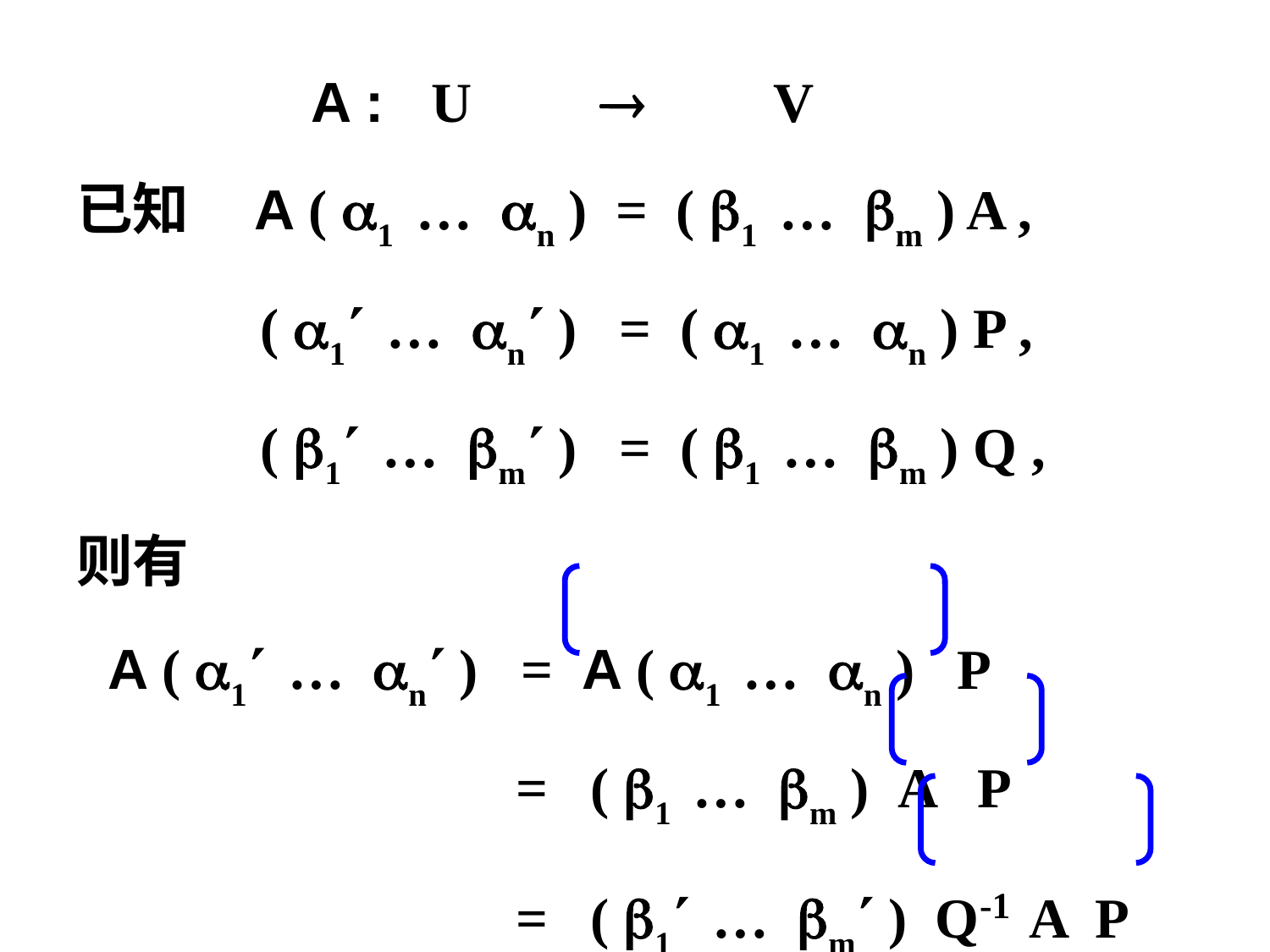

A :   U         →         V
已知    A ( α1  …  αn )  =  ( β1  …  βm ) A ,
             ( α1′  …  αn′ )   =  ( α1  …  αn ) P ,
             ( β1′  …  βm′ )   =  ( β1  …  βm ) Q ,
则有
  A ( α1′  …  αn′ )   =  A ( α1  …  αn )   P
                               =   ( β1  …  βm )  A   P
                               =   ( β1′  …  βm′ )  Q-1  A  P